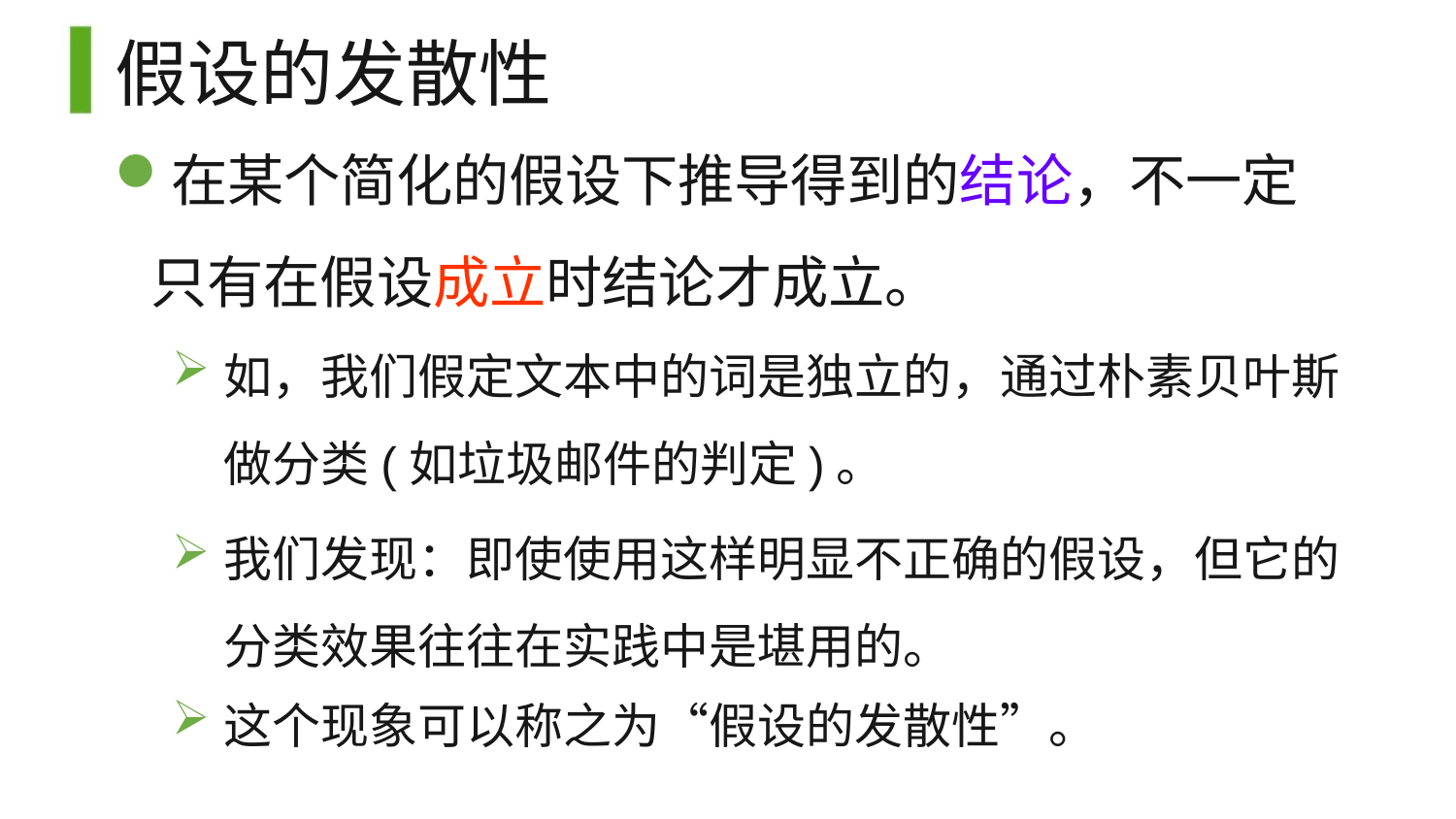

# 假设的发散性
在某个简化的假设下推导得到的结论，不一定 只有在假设成立时结论才成立。
如，我们假定文本中的词是独立的，通过朴素贝叶斯 做分类(如垃圾邮件的判定)。
我们发现：即使使用这样明显不正确的假设，但它的 分类效果往往在实践中是堪用的。
这个现象可以称之为“假设的发散性”。